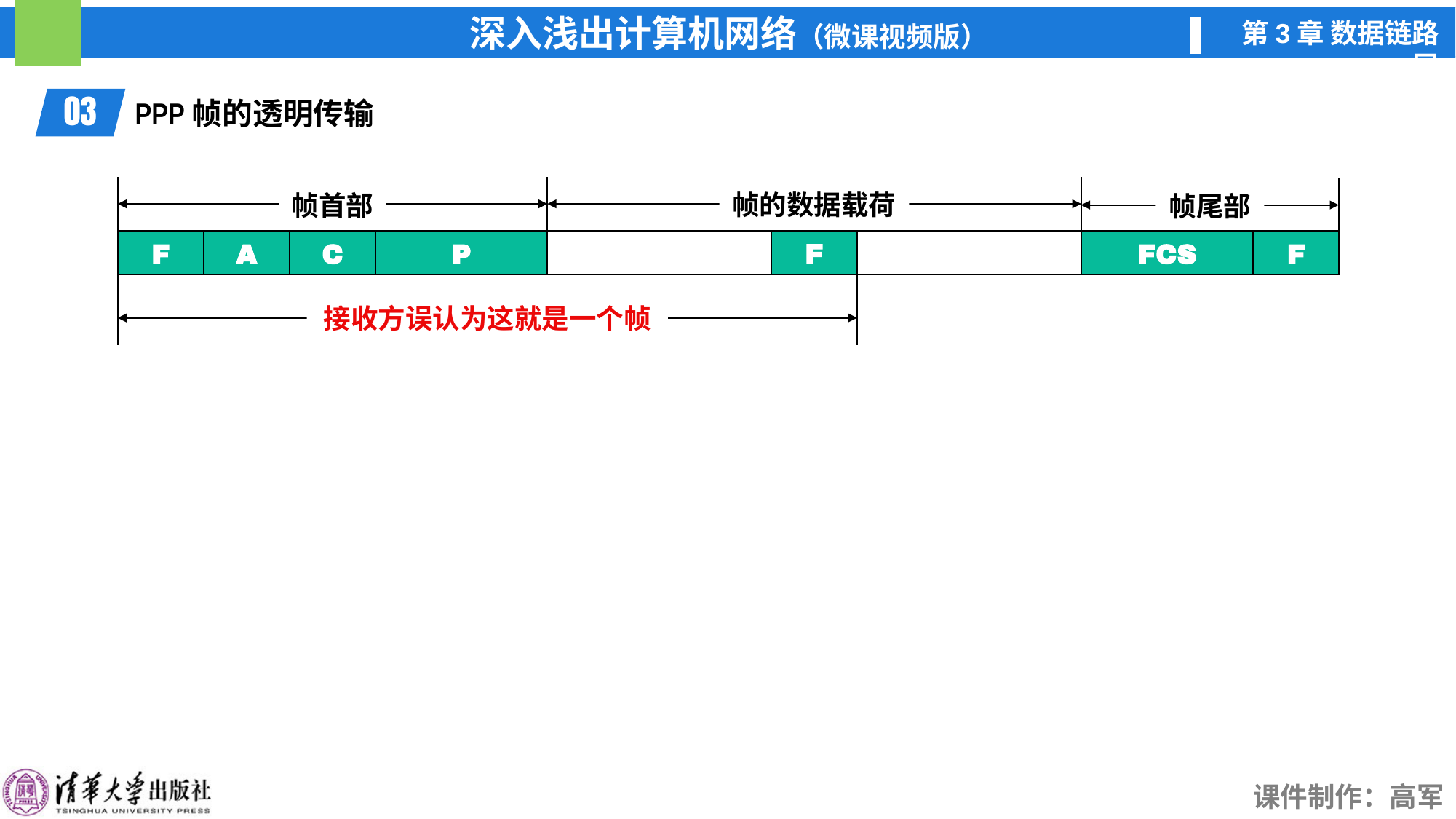

03
PPP帧的透明传输
帧首部
帧的数据载荷
帧尾部
F
F
A
C
P

FCS
F
接收方误认为这就是一个帧